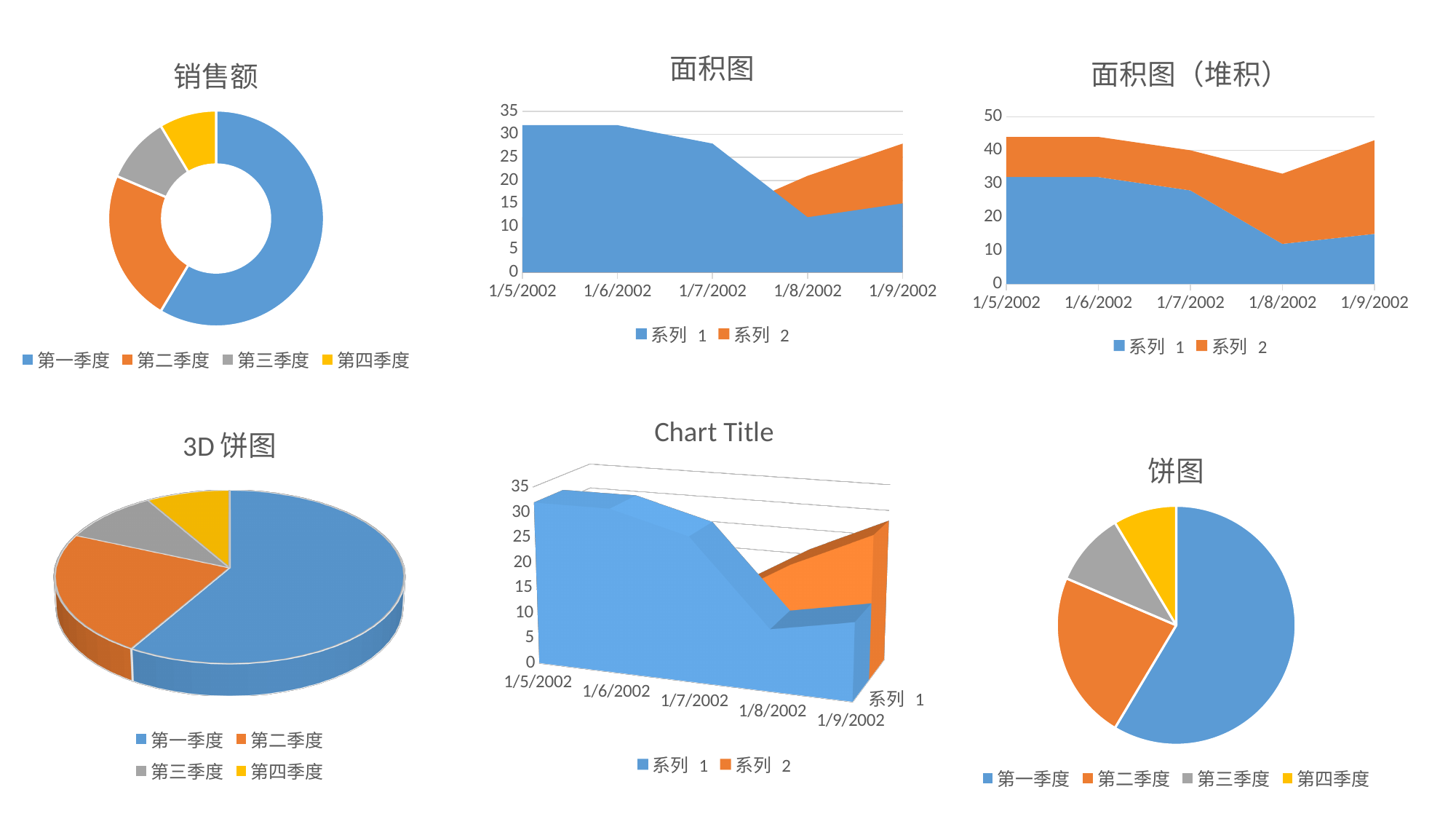

### Chart: 面积图

| Category | 系列 1 | 系列 2 |
|---|---|---|
| 37261 | 32.0 | 12.0 |
| 37262 | 32.0 | 12.0 |
| 37263 | 28.0 | 12.0 |
| 37264 | 12.0 | 21.0 |
| 37265 | 15.0 | 28.0 |

### Chart: 面积图（堆积）

| Category | 系列 1 | 系列 2 |
|---|---|---|
| 37261 | 32.0 | 12.0 |
| 37262 | 32.0 | 12.0 |
| 37263 | 28.0 | 12.0 |
| 37264 | 12.0 | 21.0 |
| 37265 | 15.0 | 28.0 |

### Chart:

| Category | 销售额 |
|---|---|
| 第一季度 | 8.2 |
| 第二季度 | 3.2 |
| 第三季度 | 1.4 |
| 第四季度 | 1.2 |

[unsupported chart]

[unsupported chart]

### Chart: 饼图

| Category | 销售额 |
|---|---|
| 第一季度 | 8.2 |
| 第二季度 | 3.2 |
| 第三季度 | 1.4 |
| 第四季度 | 1.2 |